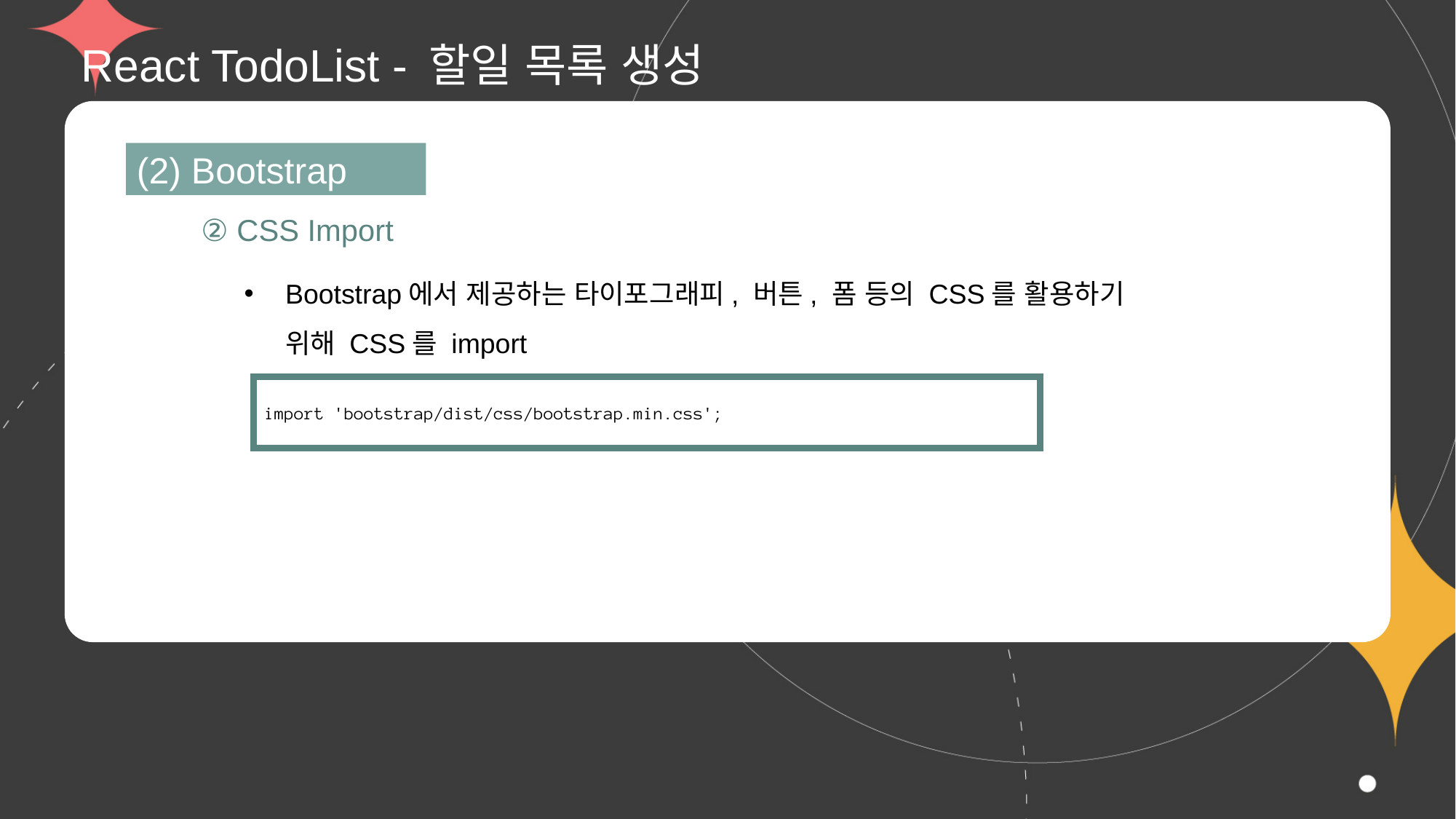

# React TodoList - 할일 목록 생성
(2) Bootstrap
② CSS Import
Bootstrap에서 제공하는 타이포그래피, 버튼, 폼 등의 CSS를 활용하기 위해 CSS를 import
import 'bootstrap/dist/css/bootstrap.min.css';